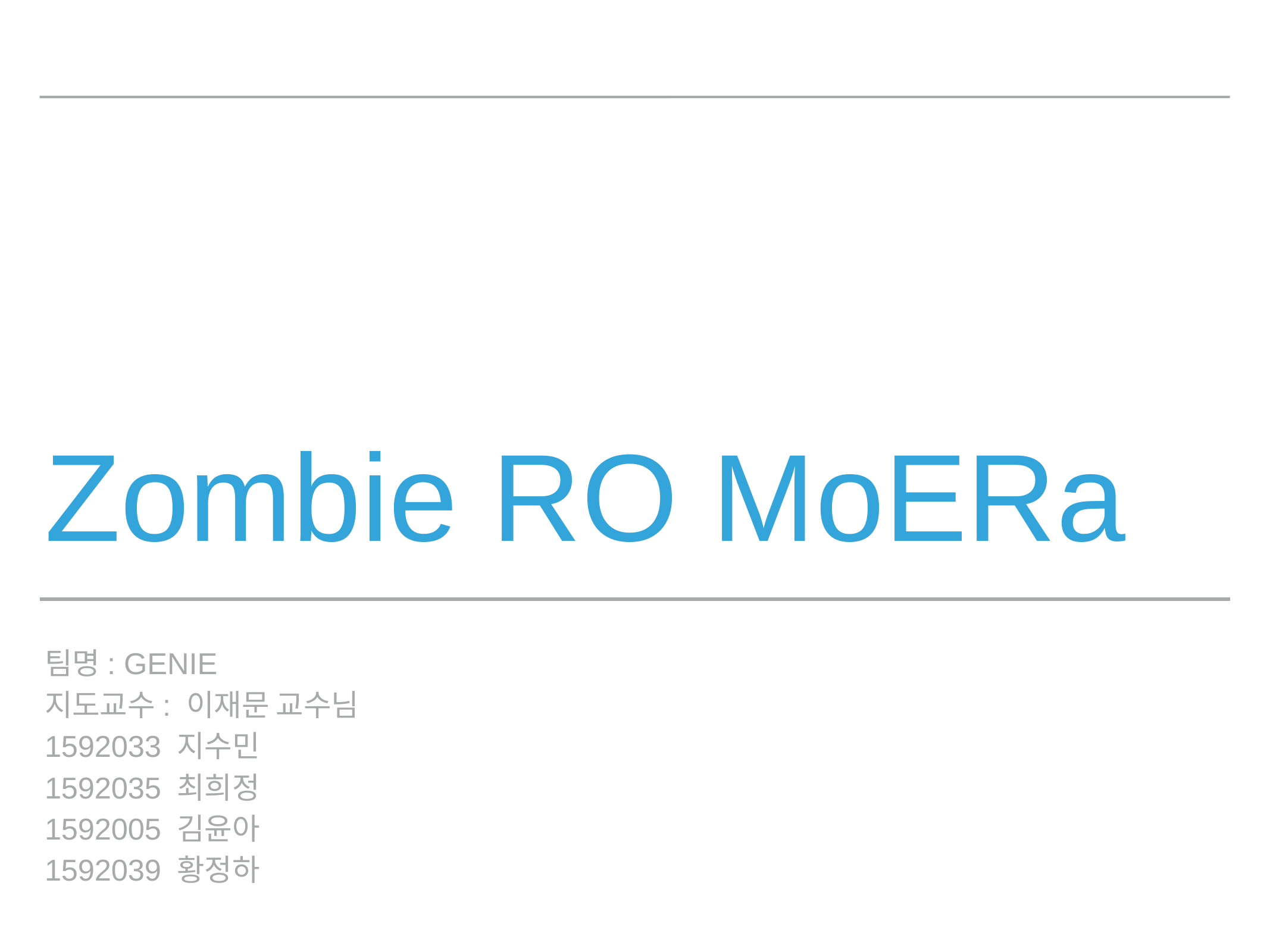

Zombie RO MoERa
팀명: Genie
지도교수: 이재문 교수님
1592033 지수민
1592035 최희정
1592005 김윤아
1592039 황정하